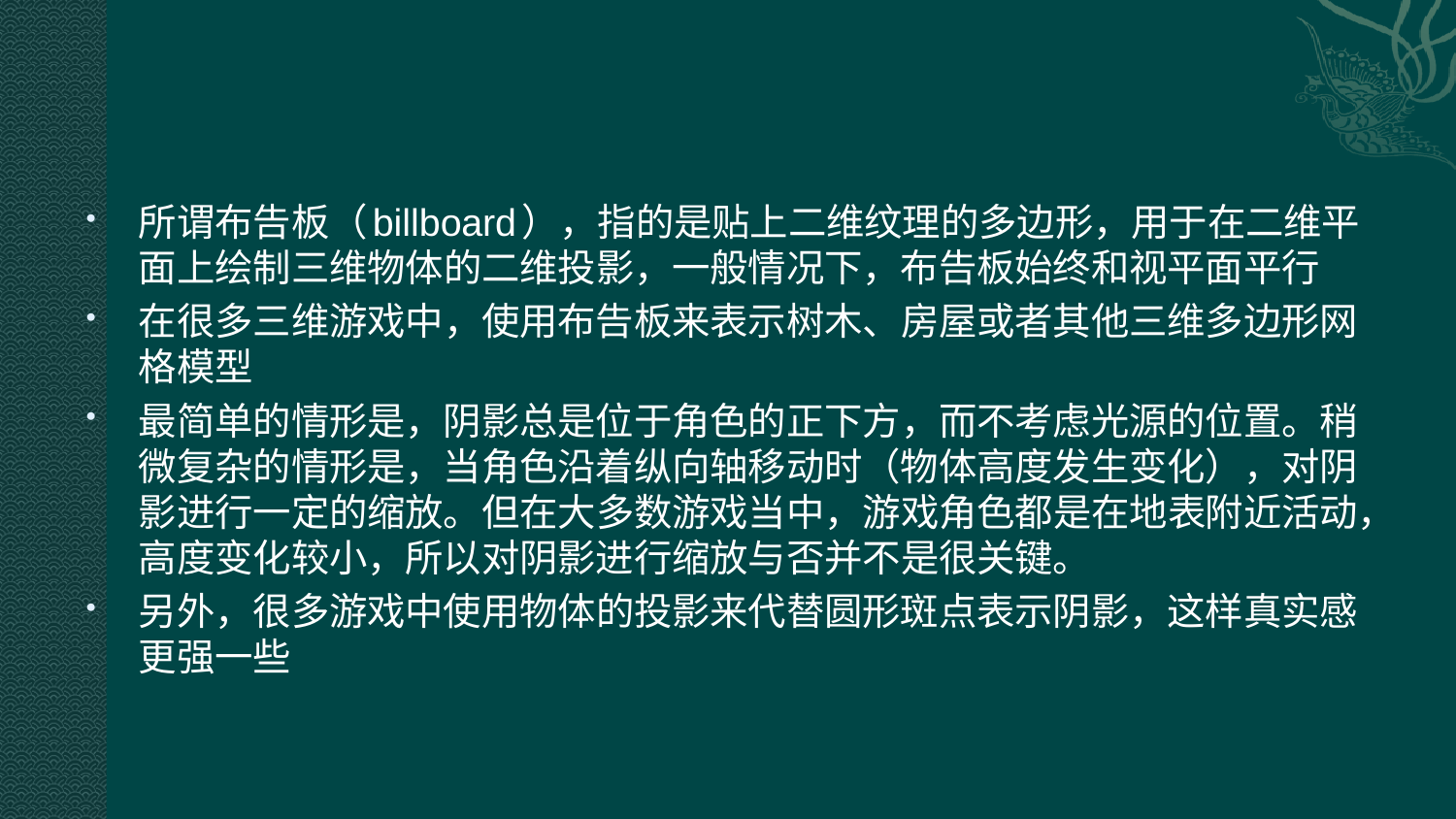

#
所谓布告板（billboard），指的是贴上二维纹理的多边形，用于在二维平面上绘制三维物体的二维投影，一般情况下，布告板始终和视平面平行
在很多三维游戏中，使用布告板来表示树木、房屋或者其他三维多边形网格模型
最简单的情形是，阴影总是位于角色的正下方，而不考虑光源的位置。稍微复杂的情形是，当角色沿着纵向轴移动时（物体高度发生变化），对阴影进行一定的缩放。但在大多数游戏当中，游戏角色都是在地表附近活动，高度变化较小，所以对阴影进行缩放与否并不是很关键。
另外，很多游戏中使用物体的投影来代替圆形斑点表示阴影，这样真实感更强一些